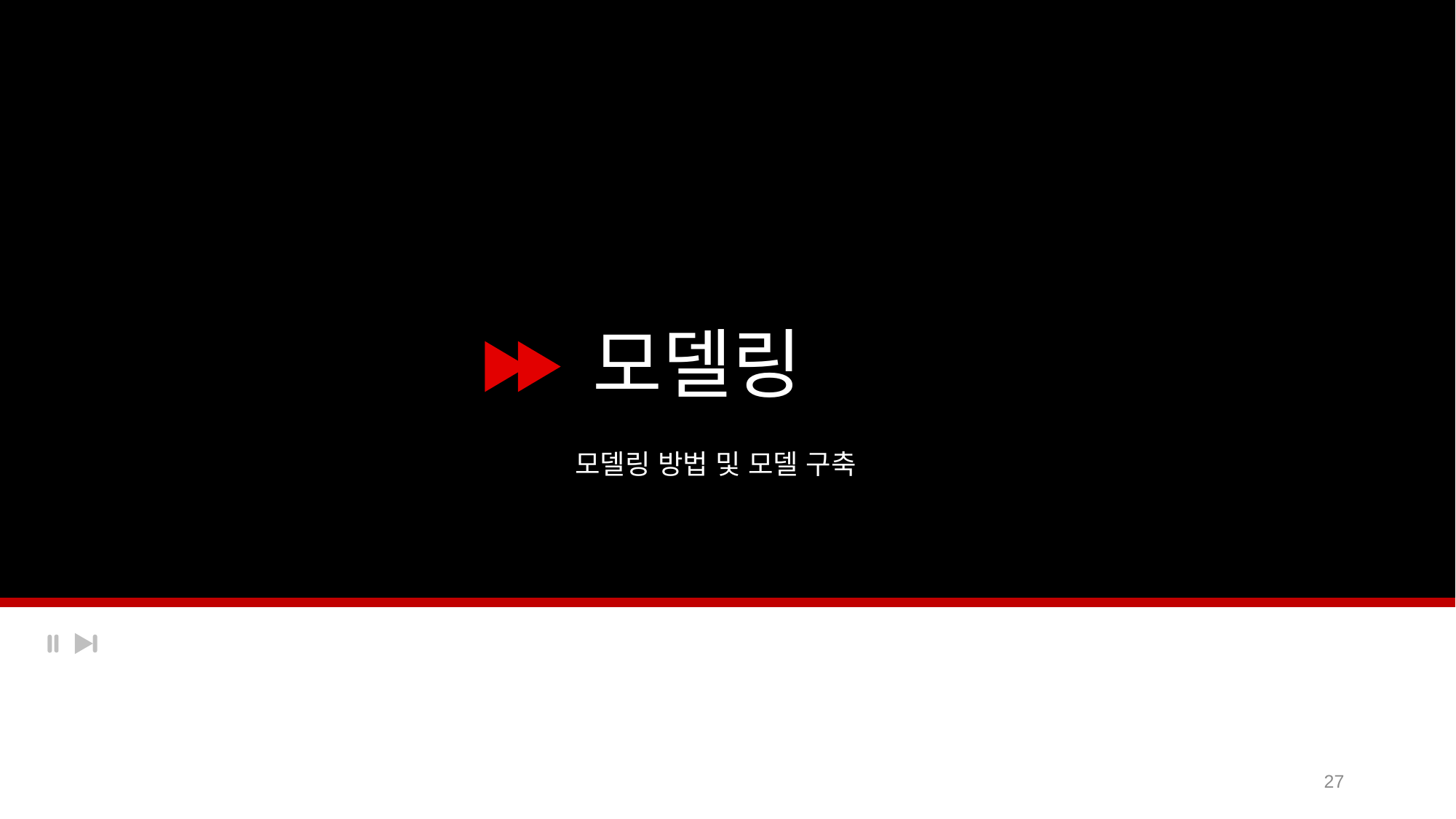

모델링

모델링 방법 및 모델 구축

27